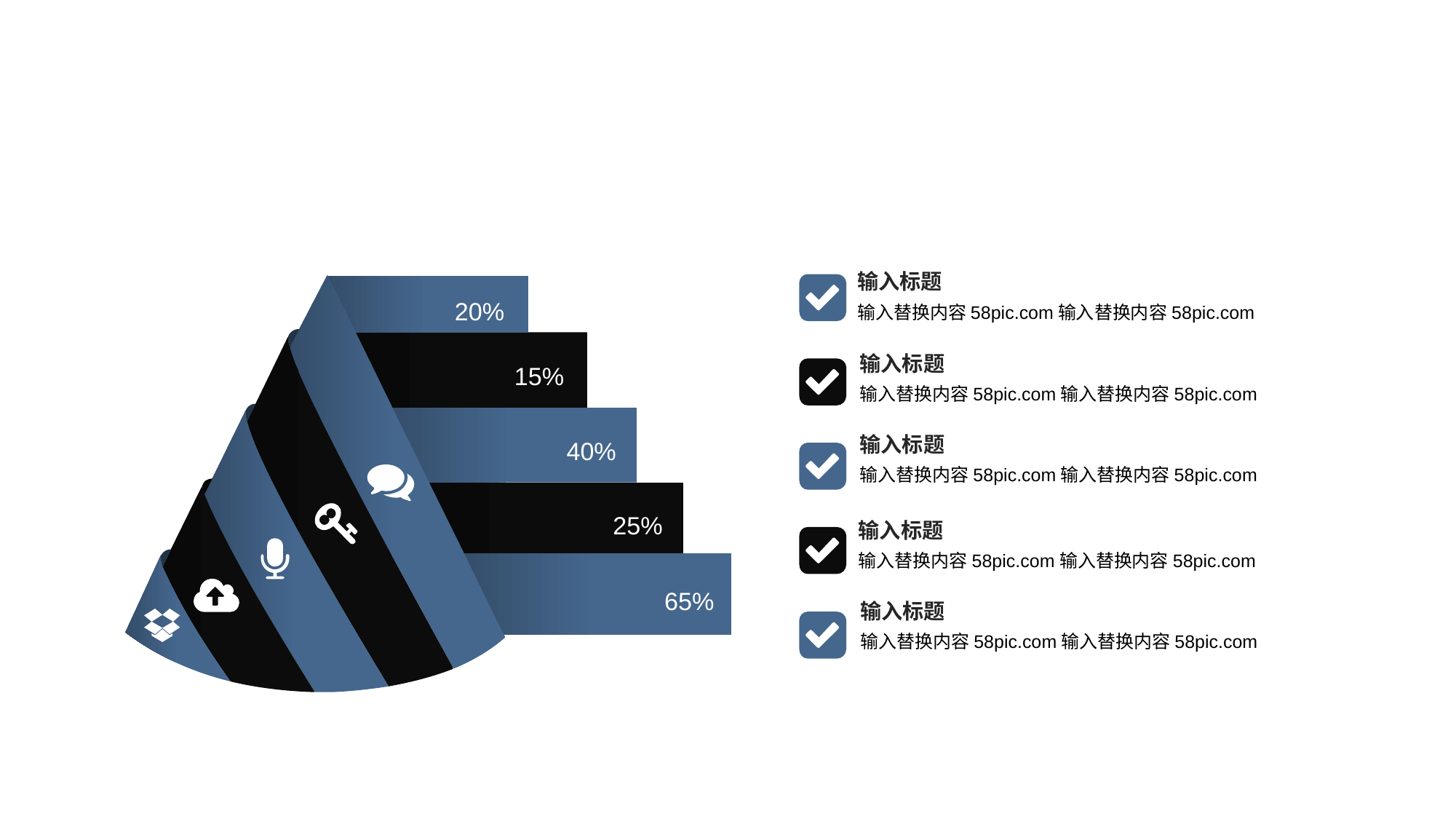

输入标题

20%
输入替换内容58pic.com输入替换内容58pic.com

输入标题
15%

输入替换内容58pic.com输入替换内容58pic.com

输入标题
40%

输入替换内容58pic.com输入替换内容58pic.com

25%
输入标题

输入替换内容58pic.com输入替换内容58pic.com

65%
输入标题

输入替换内容58pic.com输入替换内容58pic.com